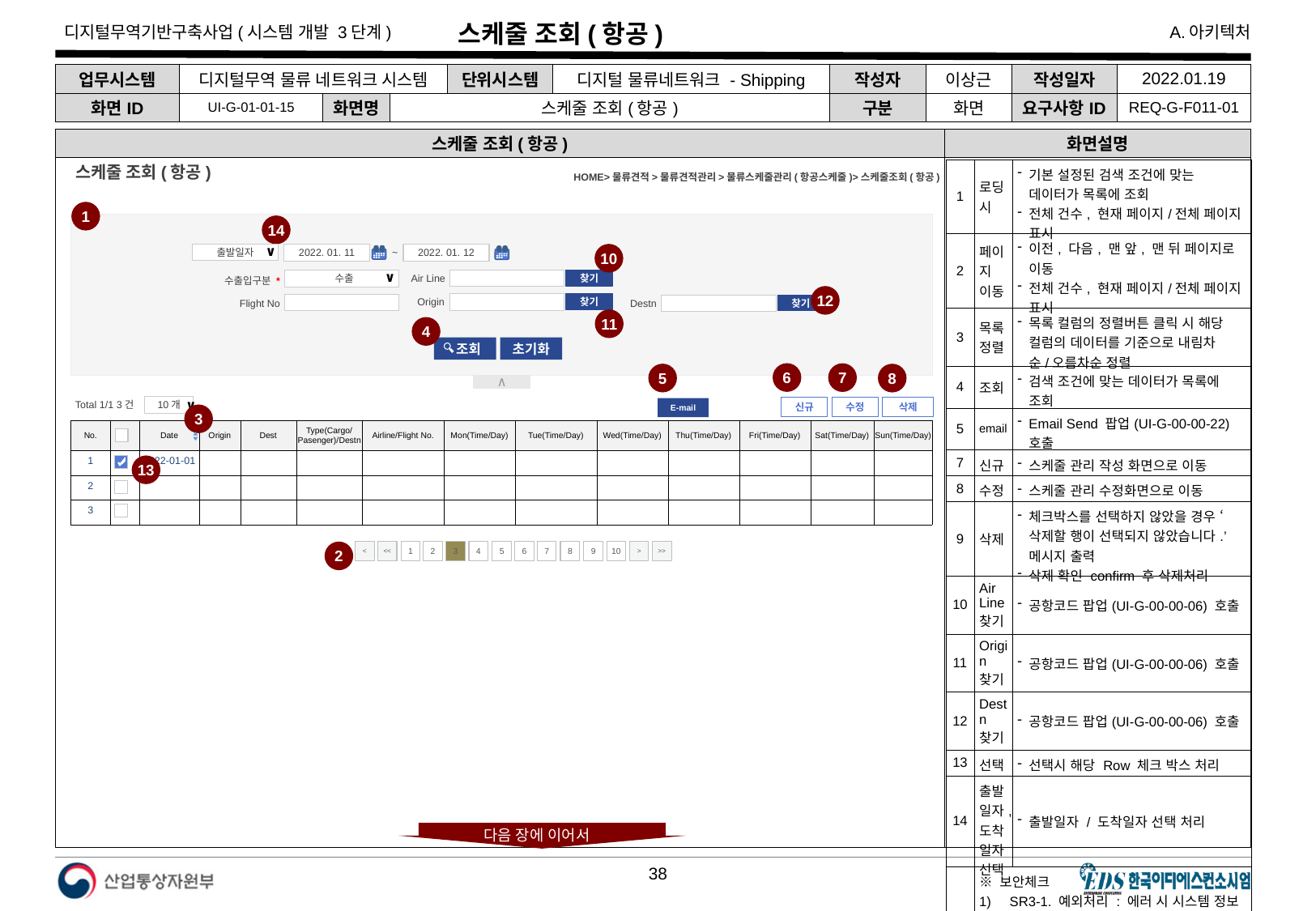

# 스케줄 조회(항공)
| 업무시스템 | 디지털무역 물류 네트워크 시스템 |  |  | 단위시스템 | 디지털 물류네트워크 - Shipping | 작성자 | 이상근 | 작성일자 | 2022.01.19 |
| --- | --- | --- | --- | --- | --- | --- | --- | --- | --- |
| 화면ID | UI-G-01-01-15 | 화면명 | 스케줄 조회(항공) |  |  | 구분 | 화면 | 요구사항ID | REQ-G-F011-01 |
스케줄 조회(항공)

화면설명

HOME>물류견적>물류견적관리>물류스케줄관리(항공스케줄)>스케줄조회(항공)
| 1 | 로딩 시 | 기본 설정된 검색 조건에 맞는 데이터가 목록에 조회 전체 건수, 현재 페이지/전체 페이지 표시 |
| --- | --- | --- |
| 2 | 페이지 이동 | 이전, 다음, 맨 앞, 맨 뒤 페이지로 이동 전체 건수, 현재 페이지/전체 페이지 표시 |
| 3 | 목록정렬 | 목록 컬럼의 정렬버튼 클릭 시 해당 컬럼의 데이터를 기준으로 내림차순/오름차순 정렬 |
| 4 | 조회 | 검색 조건에 맞는 데이터가 목록에 조회 |
| 5 | email | Email Send 팝업(UI-G-00-00-22) 호출 |
| 7 | 신규 | 스케줄 관리 작성 화면으로 이동 |
| 8 | 수정 | 스케줄 관리 수정화면으로 이동 |
| 9 | 삭제 | 체크박스를 선택하지 않았을 경우 ‘삭제할 행이 선택되지 않았습니다.’ 메시지 출력 삭제 확인 confirm 후 삭제처리 |
| 10 | Air Line 찾기 | 공항코드 팝업(UI-G-00-00-06) 호출 |
| 11 | Origin찾기 | 공항코드 팝업(UI-G-00-00-06) 호출 |
| 12 | Destn 찾기 | 공항코드 팝업(UI-G-00-00-06) 호출 |
| 13 | 선택 | 선택시 해당 Row 체크 박스 처리 |
| 14 | 출발일자,도착일자 선택 | 출발일자 / 도착일자 선택 처리 |
|  | ※ 보안체크 SR3-1. 예외처리 : 에러 시 시스템 정보 노출차단(에러 시 오류페이지 이동 공통 적용) |  |
스케줄 조회(항공)
1

14
출발일자
∨
10
2022. 01. 11
~
2022. 01. 12

Air Line
수출입구분 *

찾기
 수출
∨
12
Origin
Flight No
Destn

찾기

찾기
11
4
 조회

초기화
6
7
5
8
∧
Total 1/1 3건
10개
∨
삭제
수정
신규
E-mail
3
| No. |  | Date | Origin | Dest | Type(Cargo/Pasenger)/Destn | Airline/Flight No. | Mon(Time/Day) | Tue(Time/Day) | Wed(Time/Day) | Thu(Time/Day) | Fri(Time/Day) | Sat(Time/Day) | Sun(Time/Day) |
| --- | --- | --- | --- | --- | --- | --- | --- | --- | --- | --- | --- | --- | --- |
| 1 |  | 2022-01-01 |  |  |  |  |  |  |  |  |  |  |  |
| 2 |  |  |  |  |  |  |  |  |  |  |  |  |  |
| 3 |  |  |  |  |  |  |  |  |  |  |  |  |  |

13

<
<<
1
2
3
4
5
6
7
8
9
10
>
>>
2
다음 장에 이어서

다음 장에 이어서